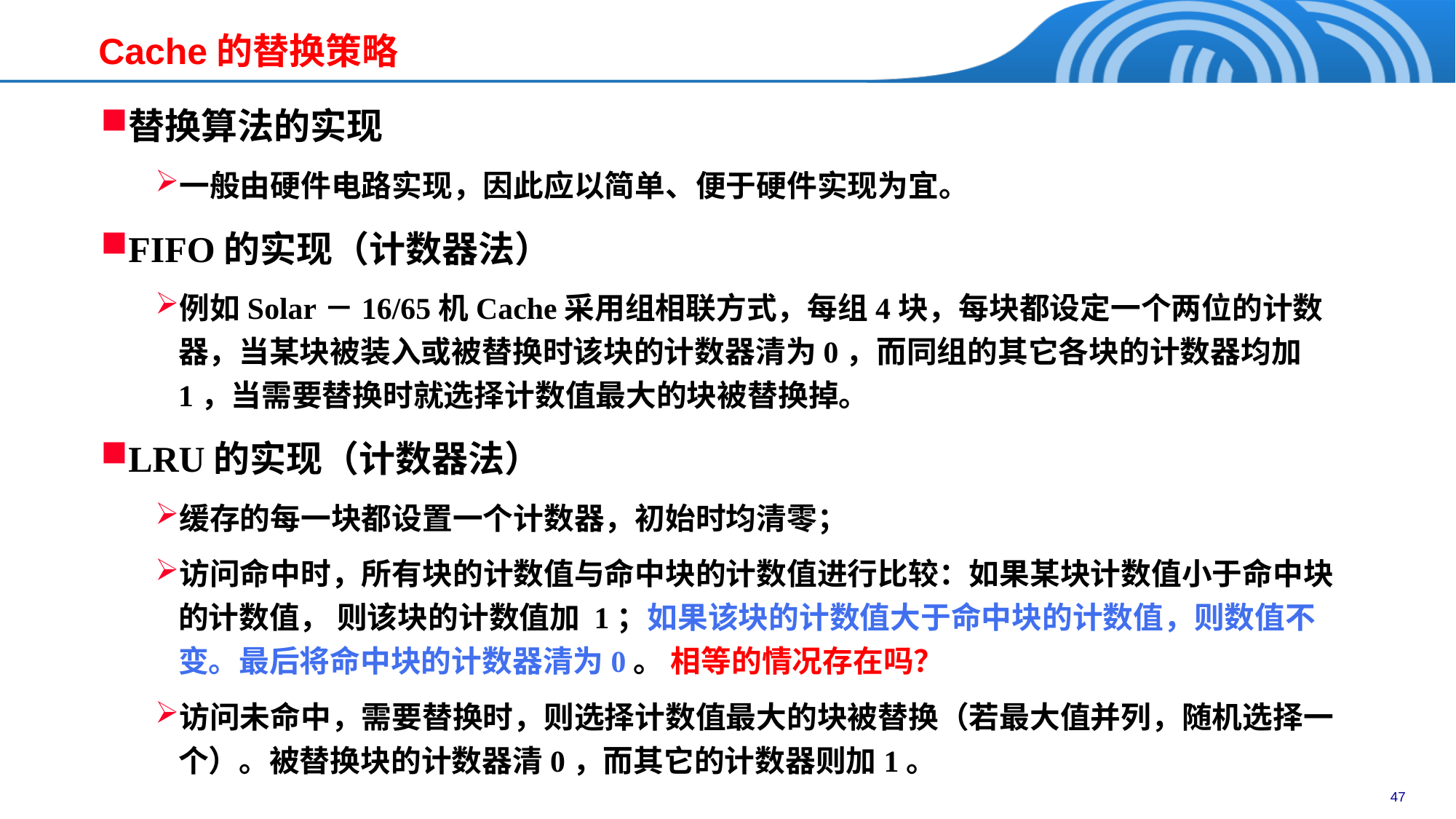

# Cache的替换策略
替换算法的实现
一般由硬件电路实现，因此应以简单、便于硬件实现为宜。
FIFO的实现（计数器法）
例如Solar－16/65机Cache采用组相联方式，每组4块，每块都设定一个两位的计数器，当某块被装入或被替换时该块的计数器清为0，而同组的其它各块的计数器均加1，当需要替换时就选择计数值最大的块被替换掉。
LRU的实现（计数器法）
缓存的每一块都设置一个计数器，初始时均清零；
访问命中时，所有块的计数值与命中块的计数值进行比较：如果某块计数值小于命中块的计数值， 则该块的计数值加 1；如果该块的计数值大于命中块的计数值，则数值不变。最后将命中块的计数器清为0。 相等的情况存在吗？
访问未命中，需要替换时，则选择计数值最大的块被替换（若最大值并列，随机选择一个）。被替换块的计数器清0，而其它的计数器则加1。